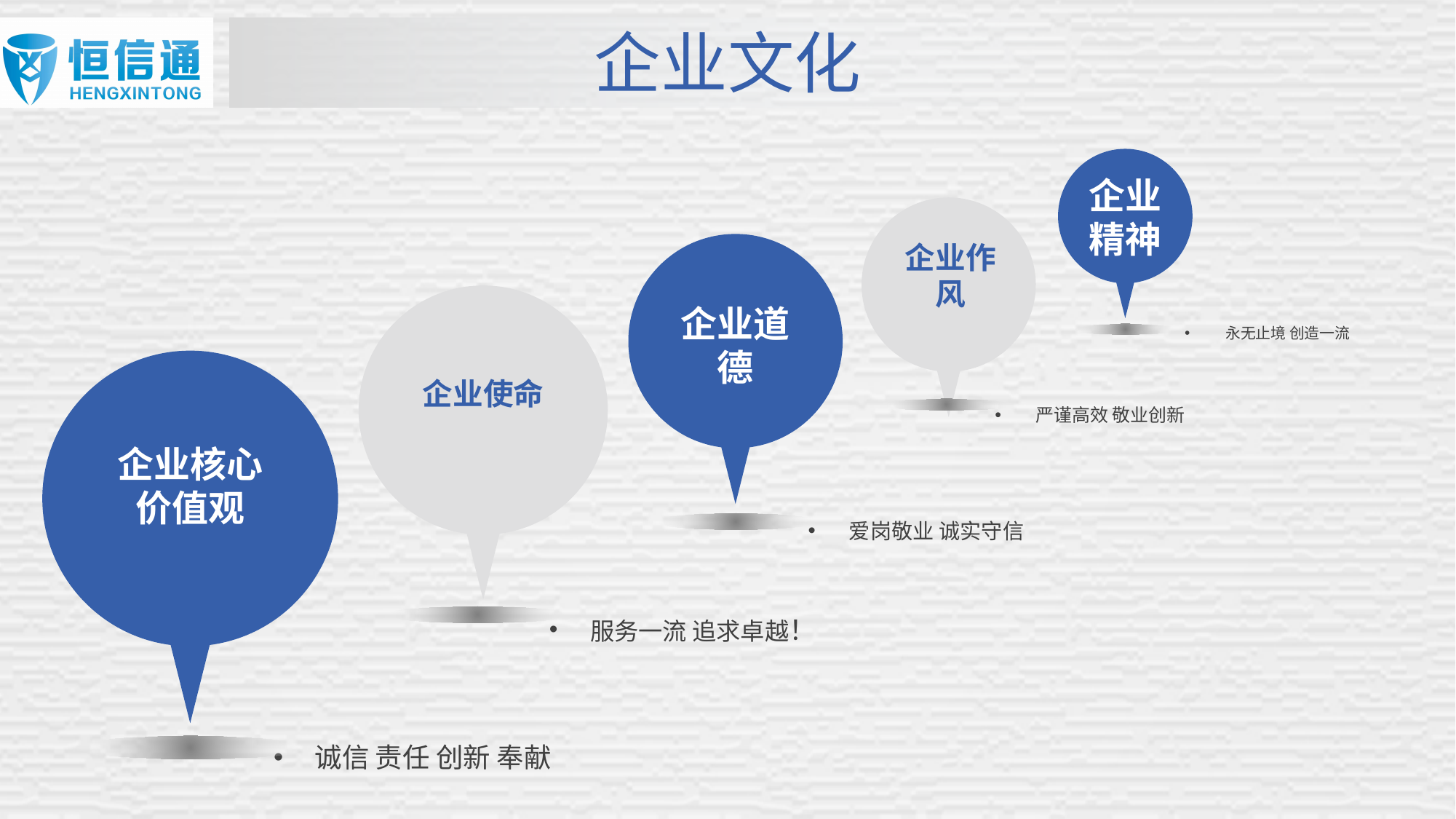

企业文化

企业精神

企业作风

企业道德

企业使命

永无止境 创造一流

企业核心
价值观

严谨高效 敬业创新
爱岗敬业 诚实守信
服务一流 追求卓越！
诚信 责任 创新 奉献